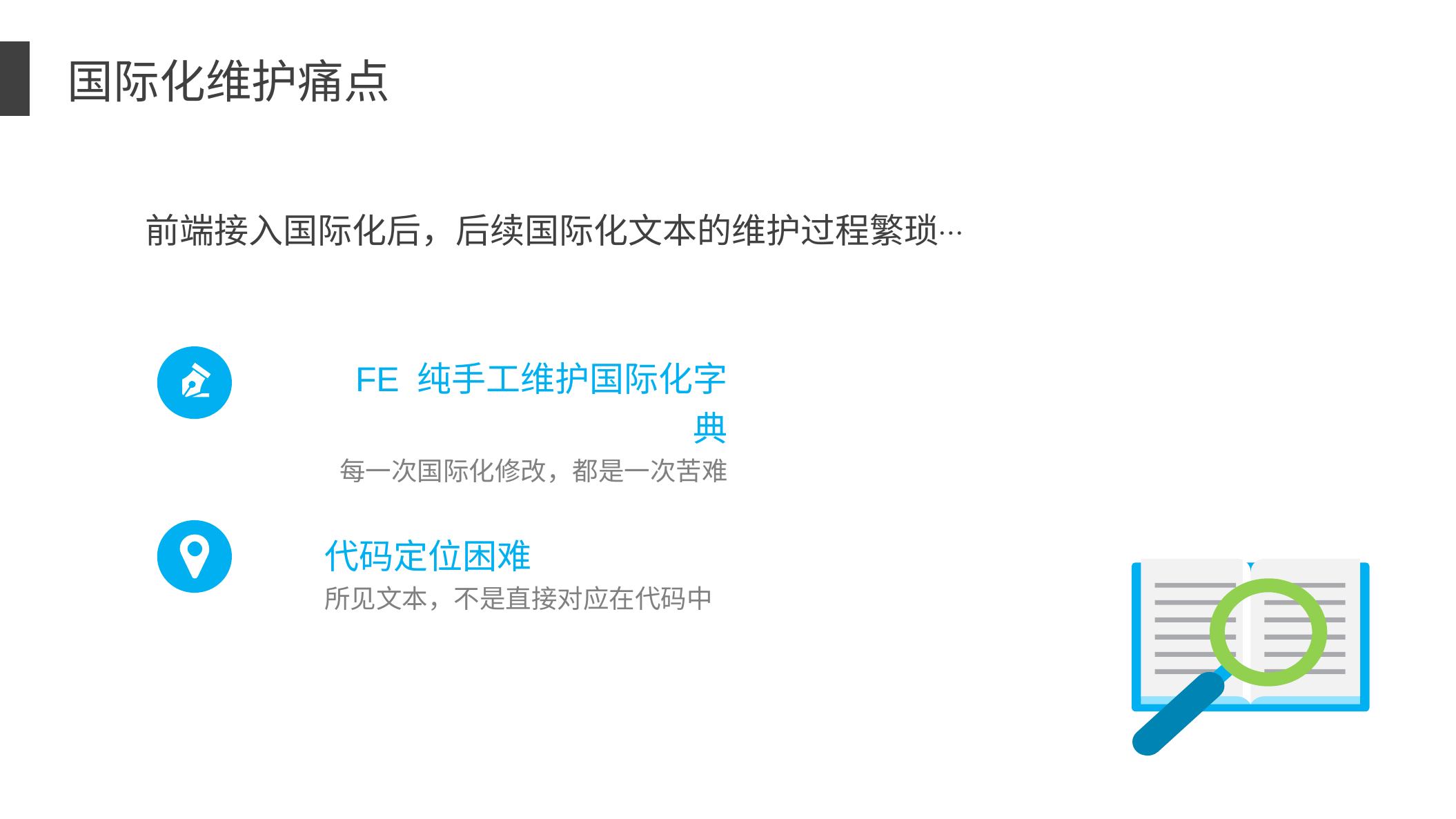

国际化维护痛点
前端接入国际化后，后续国际化文本的维护过程繁琐…

FE 纯手工维护国际化字典
每一次国际化修改，都是一次苦难

代码定位困难
所见文本，不是直接对应在代码中